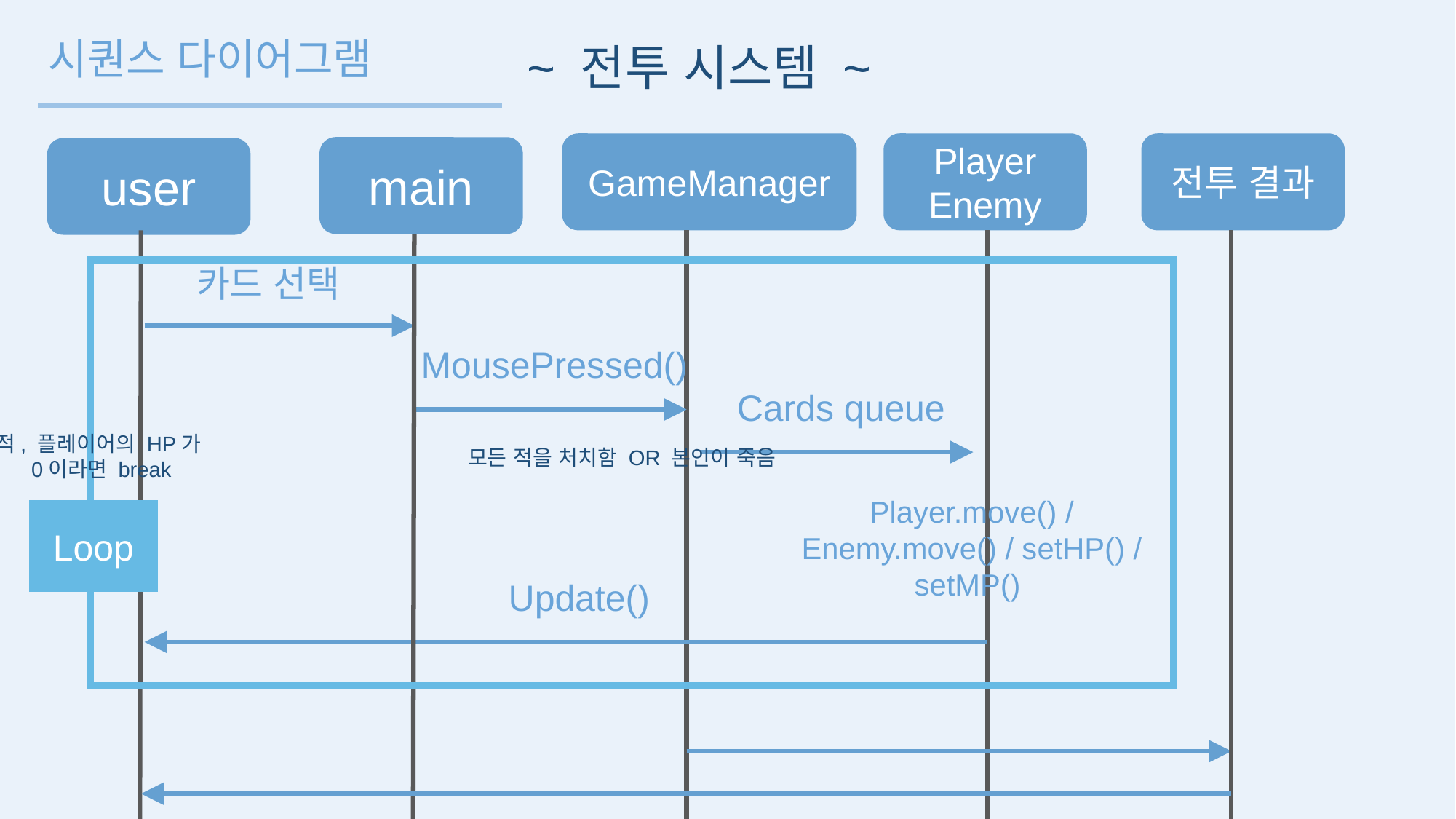

시퀀스 다이어그램
~ 전투 시스템 ~
GameManager
Player
Enemy
전투 결과
main
user
카드 선택

MousePressed()
Cards queue
적, 플레이어의 HP가
 0이라면 break
모든 적을 처치함 OR 본인이 죽음
Player.move() / Enemy.move() / setHP() / setMP()
Loop
Update()